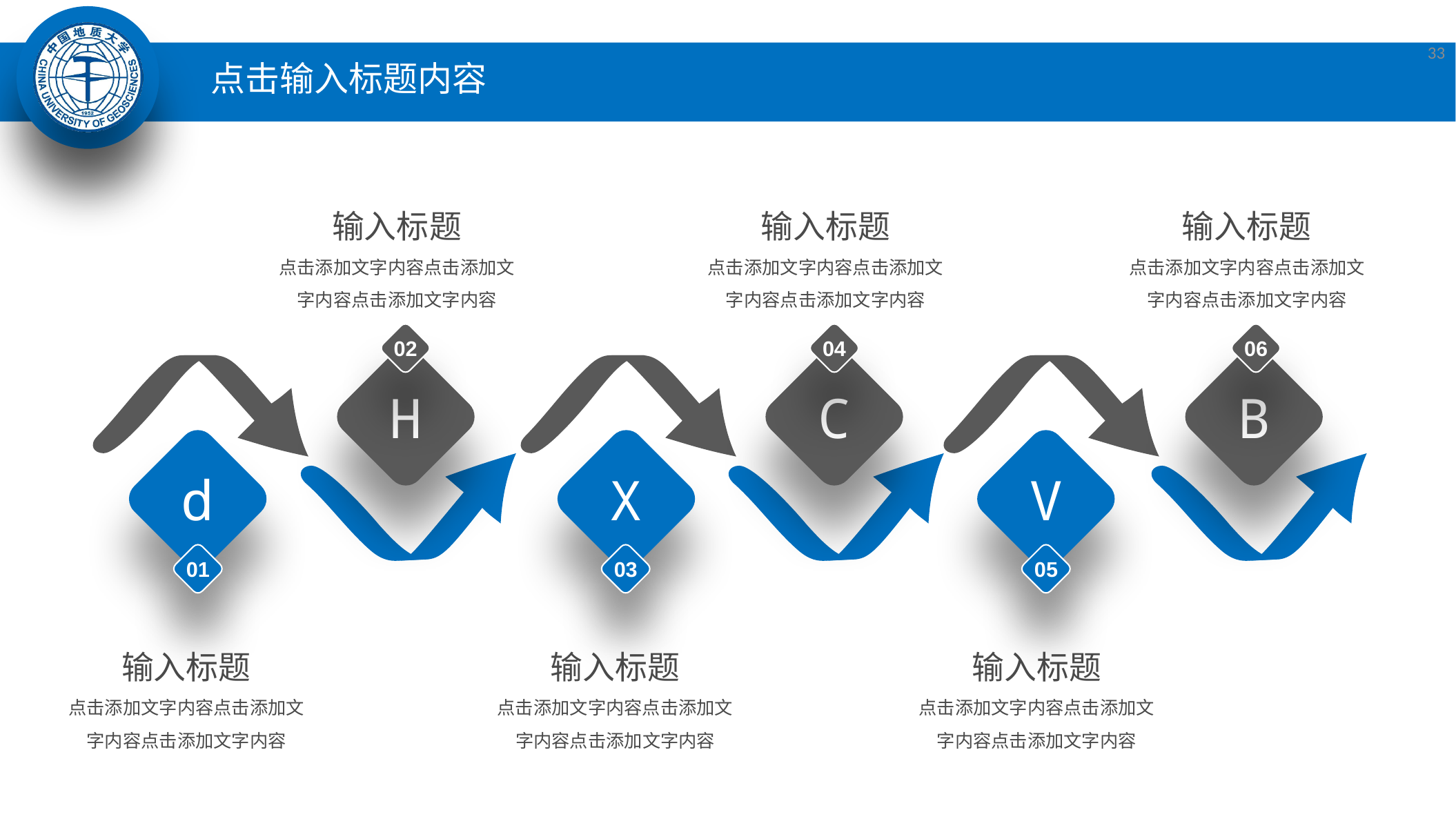

33
点击输入标题内容
输入标题
点击添加文字内容点击添加文字内容点击添加文字内容
输入标题
点击添加文字内容点击添加文字内容点击添加文字内容
输入标题
点击添加文字内容点击添加文字内容点击添加文字内容
02
04
06
H
C
B

d
X
V

01
03
05
输入标题
点击添加文字内容点击添加文字内容点击添加文字内容
输入标题
点击添加文字内容点击添加文字内容点击添加文字内容
输入标题
点击添加文字内容点击添加文字内容点击添加文字内容